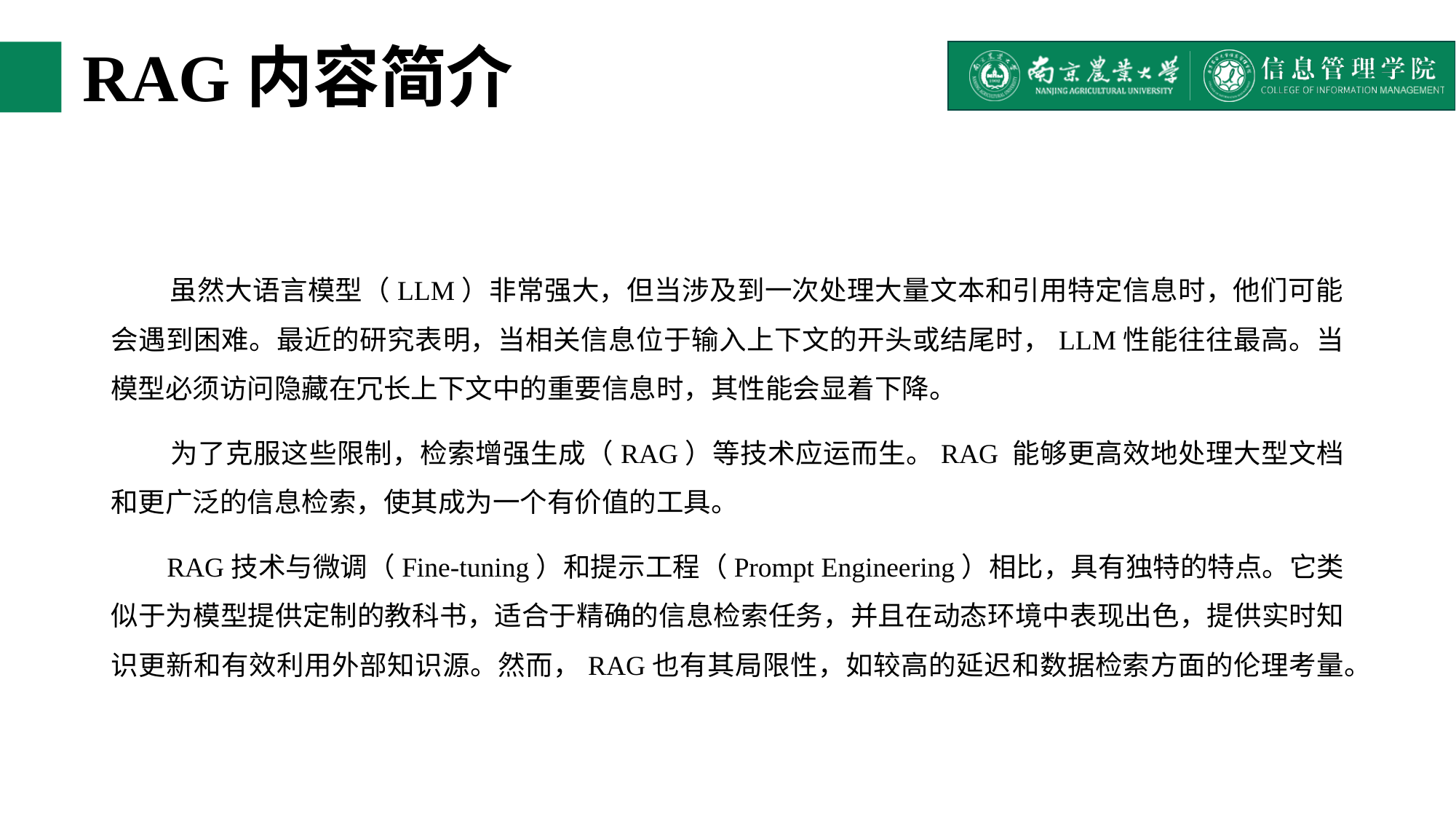

# RAG内容简介

        虽然大语言模型（LLM）非常强大，但当涉及到一次处理大量文本和引用特定信息时，他们可能会遇到困难。最近的研究表明，当相关信息位于输入上下文的开头或结尾时，LLM性能往往最高。当模型必须访问隐藏在冗长上下文中的重要信息时，其性能会显着下降。
        为了克服这些限制，检索增强生成（RAG）等技术应运而生。RAG 能够更高效地处理大型文档和更广泛的信息检索，使其成为一个有价值的工具。
        RAG技术与微调（Fine-tuning）和提示工程（Prompt Engineering）相比，具有独特的特点。它类似于为模型提供定制的教科书，适合于精确的信息检索任务，并且在动态环境中表现出色，提供实时知识更新和有效利用外部知识源。然而，RAG也有其局限性，如较高的延迟和数据检索方面的伦理考量。